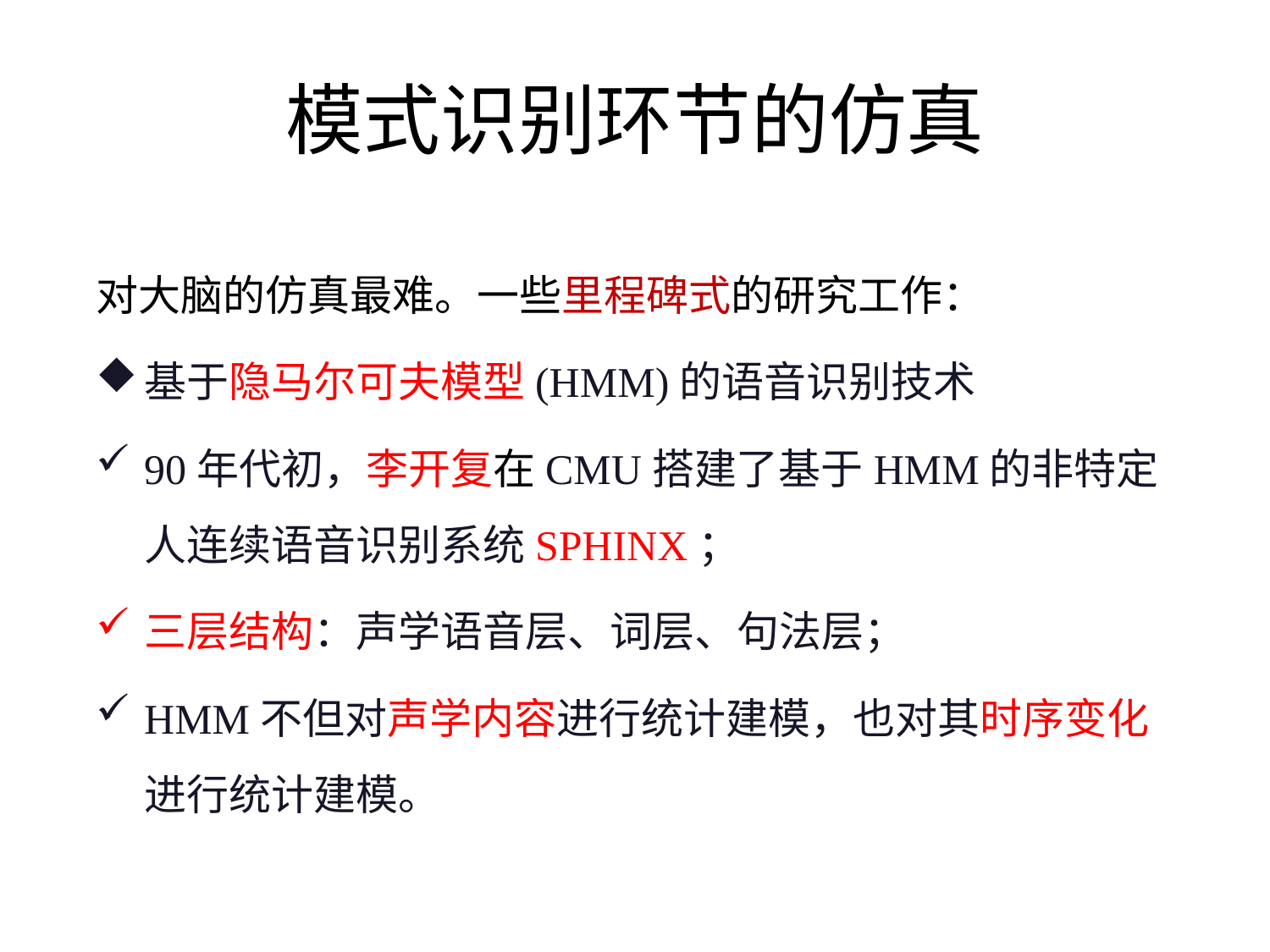

# 模式识别环节的仿真
对大脑的仿真最难。一些里程碑式的研究工作：
基于隐马尔可夫模型(HMM)的语音识别技术
90年代初，李开复在CMU搭建了基于HMM的非特定人连续语音识别系统SPHINX；
三层结构：声学语音层、词层、句法层；
HMM不但对声学内容进行统计建模，也对其时序变化进行统计建模。